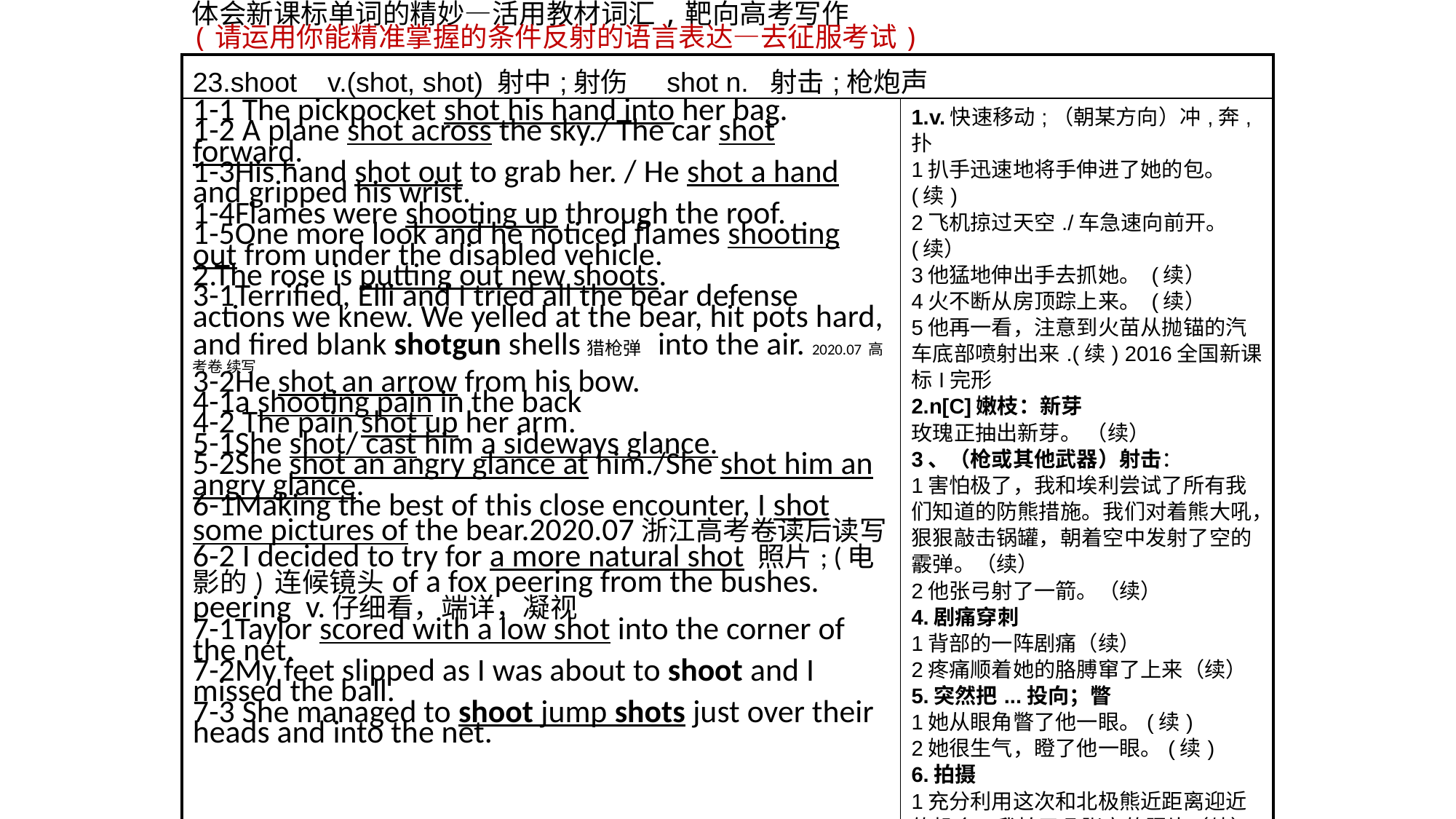

体会新课标单词的精妙—活用教材词汇,靶向高考写作
(请运用你能精准掌握的条件反射的语言表达—去征服考试)
| 23.shoot v.(shot, shot) 射中;射伤 shot n. 射击;枪炮声 |  |
| --- | --- |
| 1-1 The pickpocket shot his hand into her bag. 1-2 A plane shot across the sky./ The car shot forward. 1-3His hand shot out to grab her. / He shot a hand and gripped his wrist. 1-4Flames were shooting up through the roof. 1-5One more look and he noticed flames shooting out from under the disabled vehicle. 2.The rose is putting out new shoots. 3-1Terrified, Elli and I tried all the bear defense actions we knew. We yelled at the bear, hit pots hard, and fired blank shotgun shells猎枪弹 into the air. 2020.07 高考卷 续写 3-2He shot an arrow from his bow. 4-1a shooting pain in the back 4-2 The pain shot up her arm. 5-1She shot/ cast him a sideways glance. 5-2She shot an angry glance at him./She shot him an angry glance. 6-1Making the best of this close encounter, I shot some pictures of the bear.2020.07浙江高考卷读后读写 6-2 I decided to try for a more natural shot 照片; (电影的) 连候镜头of a fox peering from the bushes. peering v.仔细看，端详，凝视 7-1Taylor scored with a low shot into the corner of the net. 7-2My feet slipped as I was about to shoot and I missed the ball. 7-3 She managed to shoot jump shots just over their heads and into the net. | 1.v.快速移动;（朝某方向）冲,奔,扑 1扒手迅速地将手伸进了她的包。(续) 2飞机掠过天空./车急速向前开。(续） 3他猛地伸出手去抓她。 (续） 4火不断从房顶踪上来。 (续） 5他再一看，注意到火苗从抛锚的汽车底部喷射出来.(续) 2016全国新课标I完形 2.n[C]嫩枝：新芽 玫瑰正抽出新芽。 （续） 3、（枪或其他武器）射击： 1害怕极了，我和埃利尝试了所有我们知道的防熊措施。我们对着熊大吼，狠狠敲击锅罐，朝着空中发射了空的霰弹。（续） 2他张弓射了一箭。（续） 4.剧痛穿刺 1背部的一阵剧痛（续） 2疼痛顺着她的胳膊窜了上来（续） 5.突然把...投向；瞥 1她从眼角瞥了他一眼。(续) 2她很生气，瞪了他一眼。(续) 6.拍摄 1充分利用这次和北极熊近距离迎近的机会，我拍了几张它的照片（续） 2我决定尝试拍摄一只狐狸从灌木丛中偷窥的一个更自然的镜头（续） 7.射门：投篮 1泰勒一脚低射,把球射入网角（续） 2当我正要射门的时候脚下滑了一下，一脚踢空。 （续） 3她设法跳起投篮,正好越过他们的头顶,射入网中。（续） |